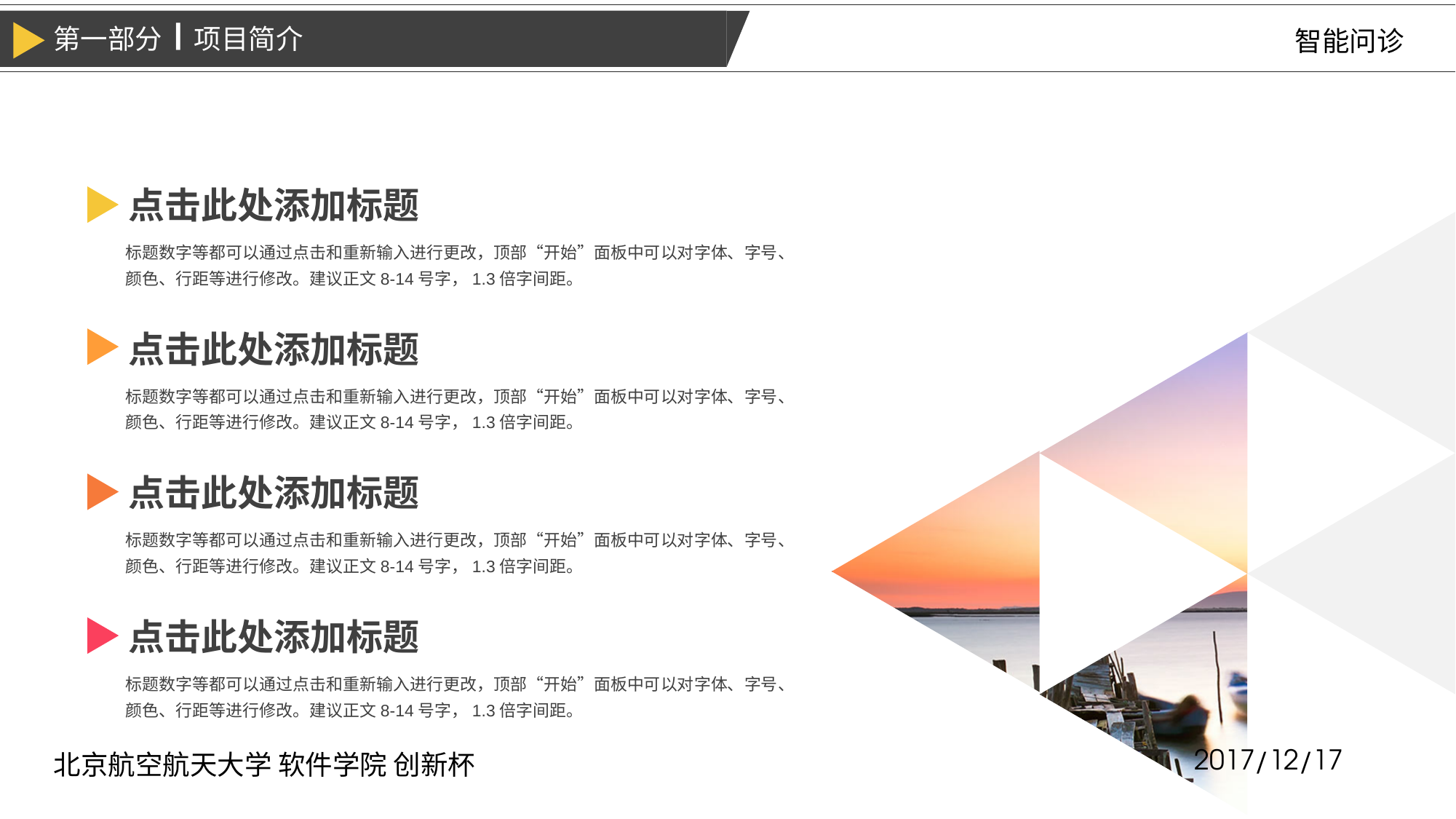

第一部分 | 项目简介
智能问诊

点击此处添加标题

标题数字等都可以通过点击和重新输入进行更改，顶部“开始”面板中可以对字体、字号、颜色、行距等进行修改。建议正文8-14号字，1.3倍字间距。
点击此处添加标题

标题数字等都可以通过点击和重新输入进行更改，顶部“开始”面板中可以对字体、字号、颜色、行距等进行修改。建议正文8-14号字，1.3倍字间距。
点击此处添加标题

标题数字等都可以通过点击和重新输入进行更改，顶部“开始”面板中可以对字体、字号、颜色、行距等进行修改。建议正文8-14号字，1.3倍字间距。
点击此处添加标题

标题数字等都可以通过点击和重新输入进行更改，顶部“开始”面板中可以对字体、字号、颜色、行距等进行修改。建议正文8-14号字，1.3倍字间距。
2017/12/17
北京航空航天大学 软件学院 创新杯